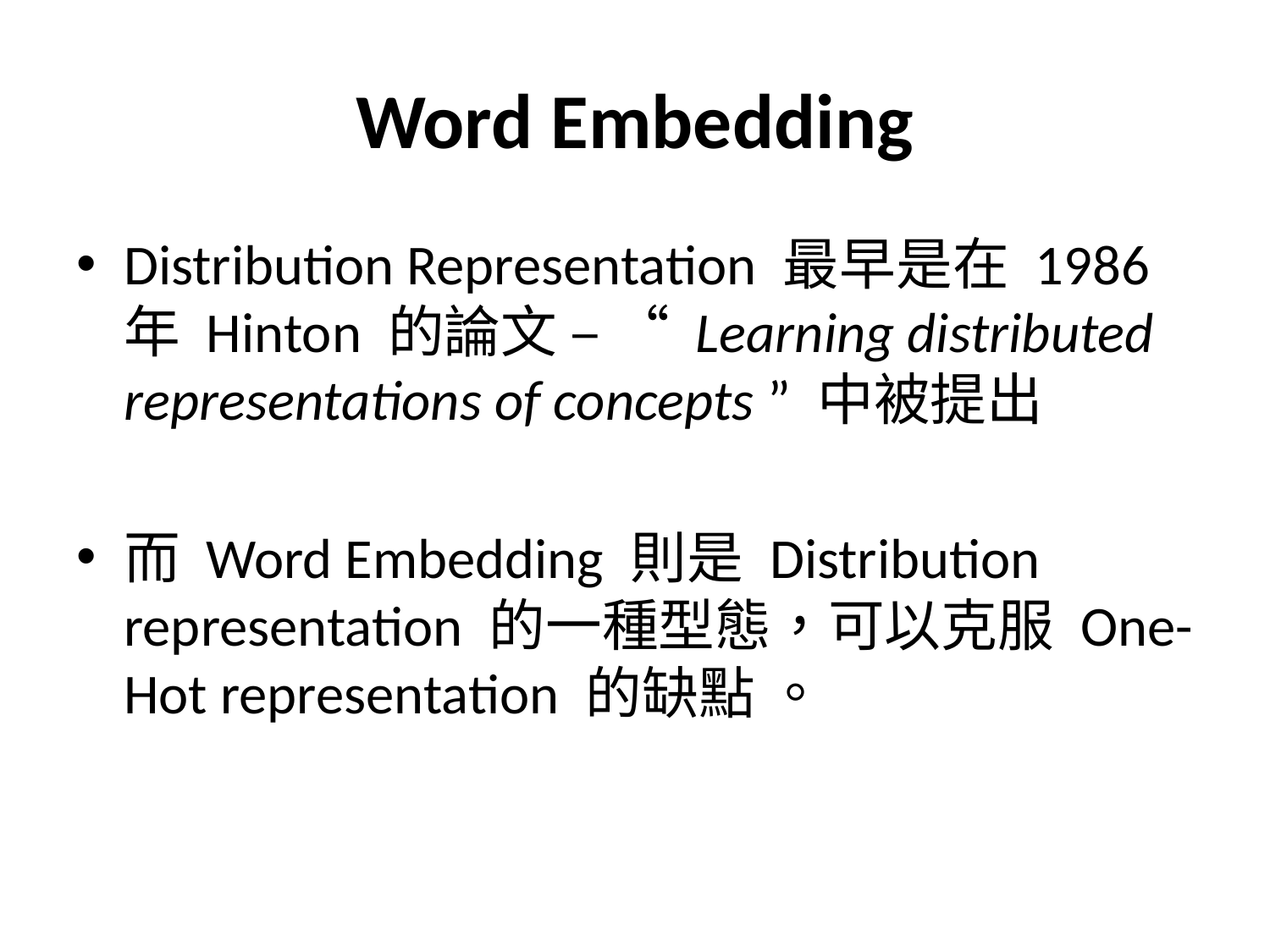

# Word Embedding
Distribution Representation 最早是在 1986 年 Hinton 的論文 – “ Learning distributed representations of concepts ” 中被提出

而 Word Embedding 則是 Distribution representation 的一種型態，可以克服 One-Hot representation 的缺點 。